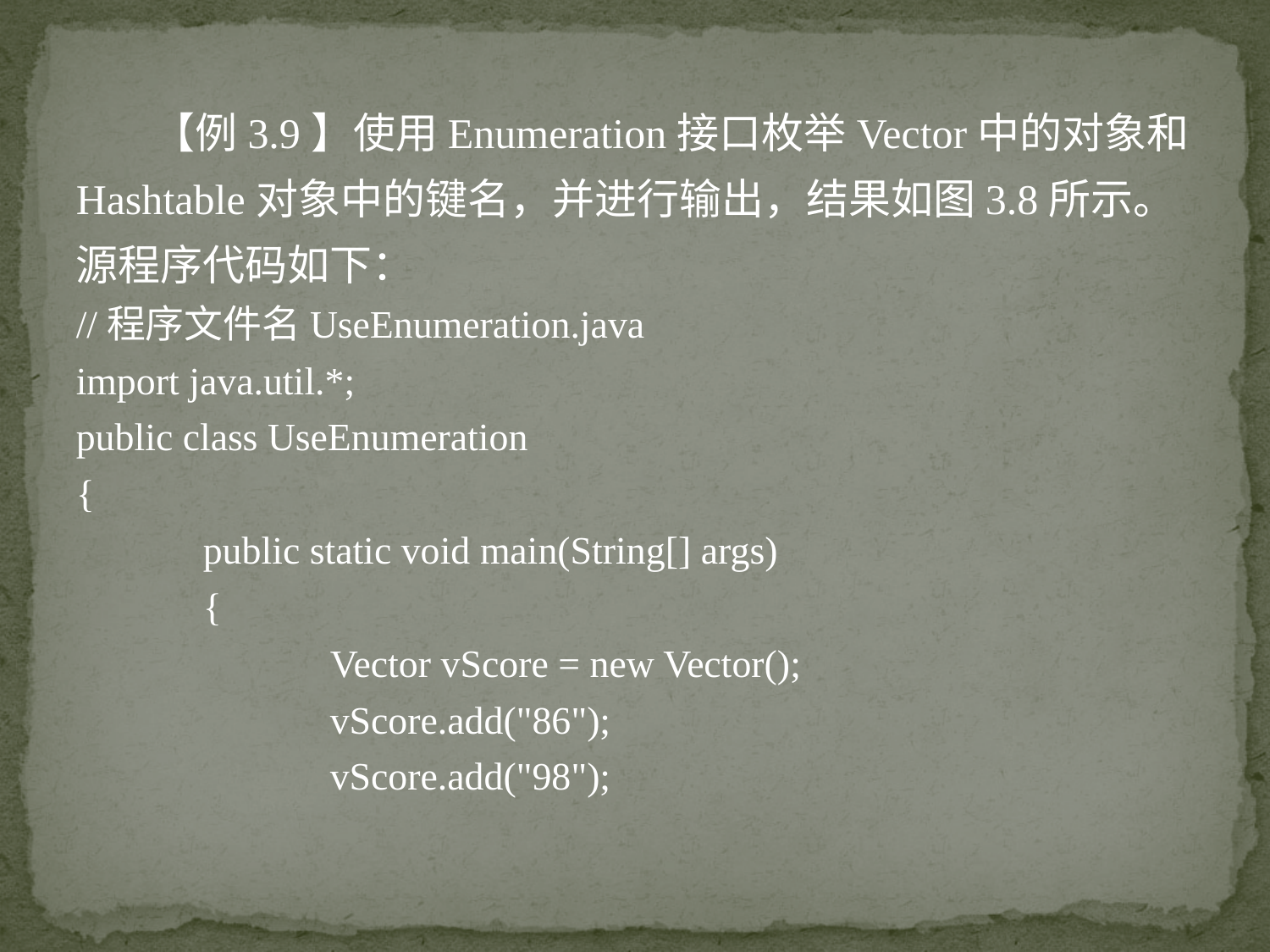

【例3.9】使用Enumeration接口枚举Vector中的对象和Hashtable对象中的键名，并进行输出，结果如图3.8所示。源程序代码如下：
//程序文件名UseEnumeration.java
import java.util.*;
public class UseEnumeration
{
	public static void main(String[] args)
	{
		Vector vScore = new Vector();
		vScore.add("86");
		vScore.add("98");